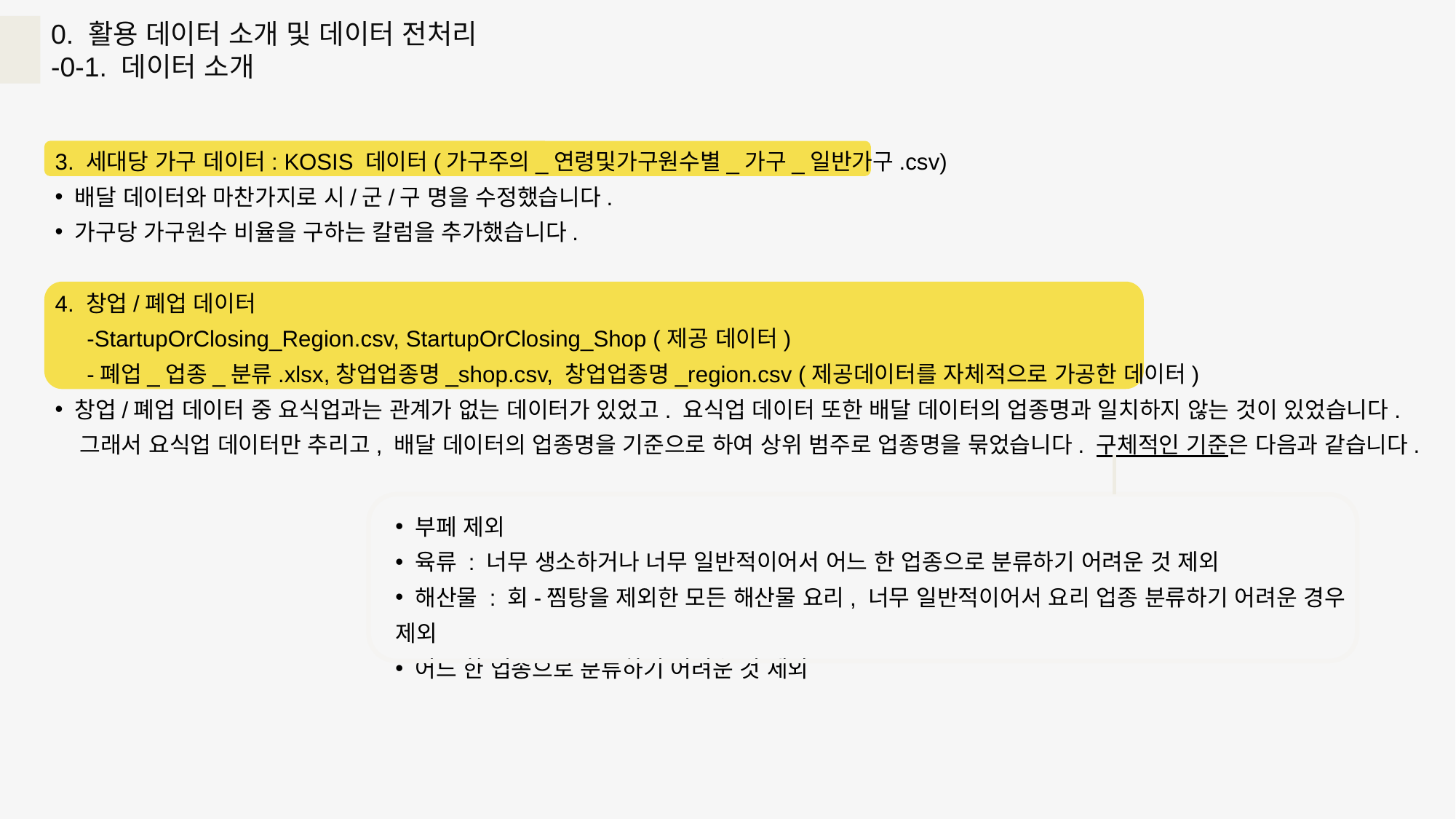

0. 활용 데이터 소개 및 데이터 전처리
-0-1. 데이터 소개

3. 세대당 가구 데이터: KOSIS 데이터(가구주의_연령및가구원수별_가구_일반가구.csv)
 배달 데이터와 마찬가지로 시/군/구 명을 수정했습니다.
 가구당 가구원수 비율을 구하는 칼럼을 추가했습니다.

4. 창업/폐업 데이터
     -StartupOrClosing_Region.csv, StartupOrClosing_Shop (제공 데이터)
     -폐업_업종_분류.xlsx,창업업종명_shop.csv, 창업업종명_region.csv (제공데이터를 자체적으로 가공한 데이터)
 창업/폐업 데이터 중 요식업과는 관계가 없는 데이터가 있었고. 요식업 데이터 또한 배달 데이터의 업종명과 일치하지 않는 것이 있었습니다.
   그래서 요식업 데이터만 추리고, 배달 데이터의 업종명을 기준으로 하여 상위 범주로 업종명을 묶었습니다. 구체적인 기준은 다음과 같습니다.

 부페 제외
 육류 : 너무 생소하거나 너무 일반적이어서 어느 한 업종으로 분류하기 어려운 것 제외
 해산물 : 회-찜탕을 제외한 모든 해산물 요리, 너무 일반적이어서 요리 업종 분류하기 어려운 경우 제외
 어느 한 업종으로 분류하기 어려운 것 제외